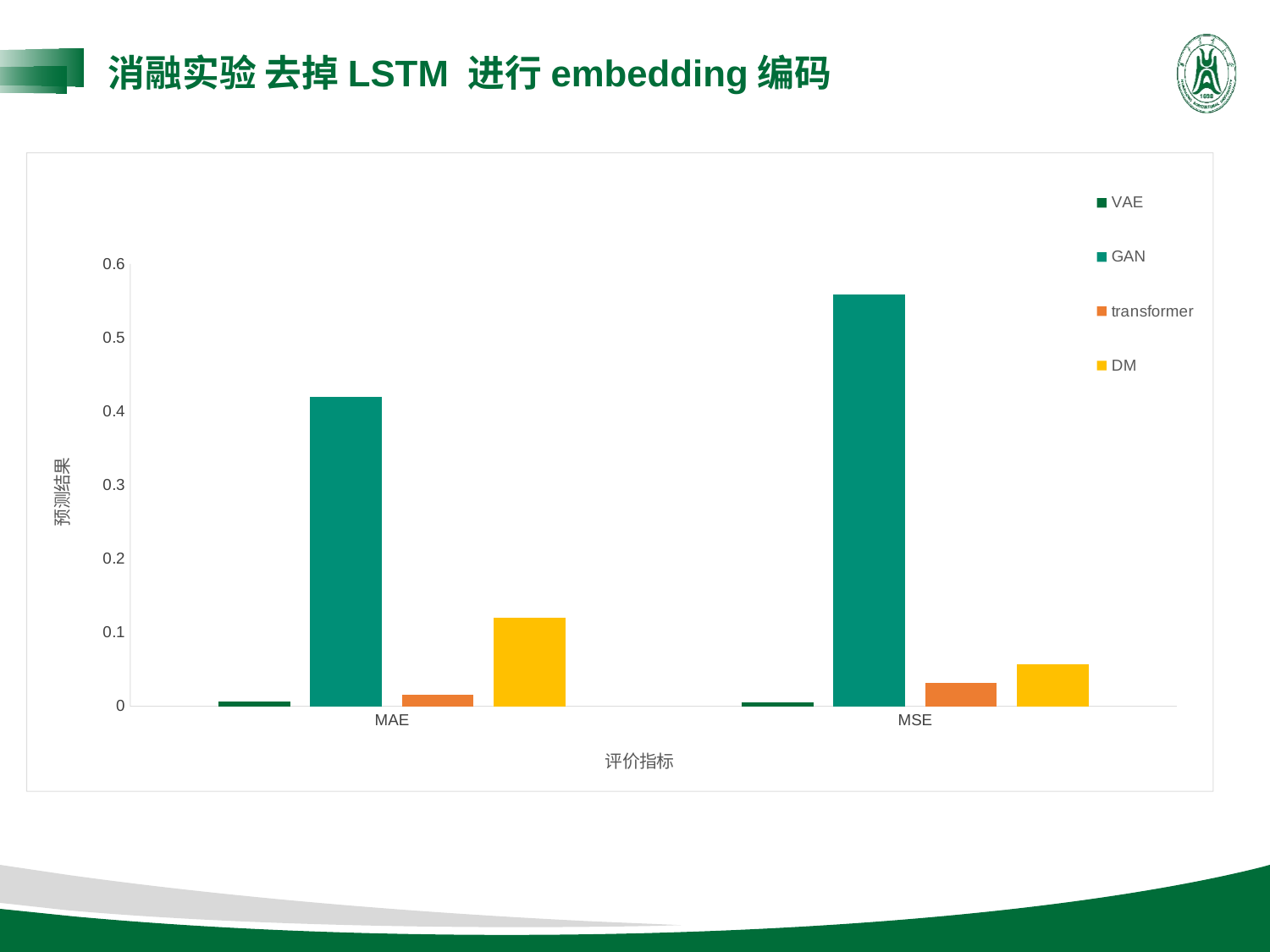

消融实验 去掉LSTM 进行embedding编码

### Chart

| Category | VAE | GAN | transformer | DM |
|---|---|---|---|---|
| MAE | 0.0061 | 0.4193 | 0.01584 | 0.1195 |
| MSE | 0.0047 | 0.5584 | 0.03178 | 0.0573 |
20